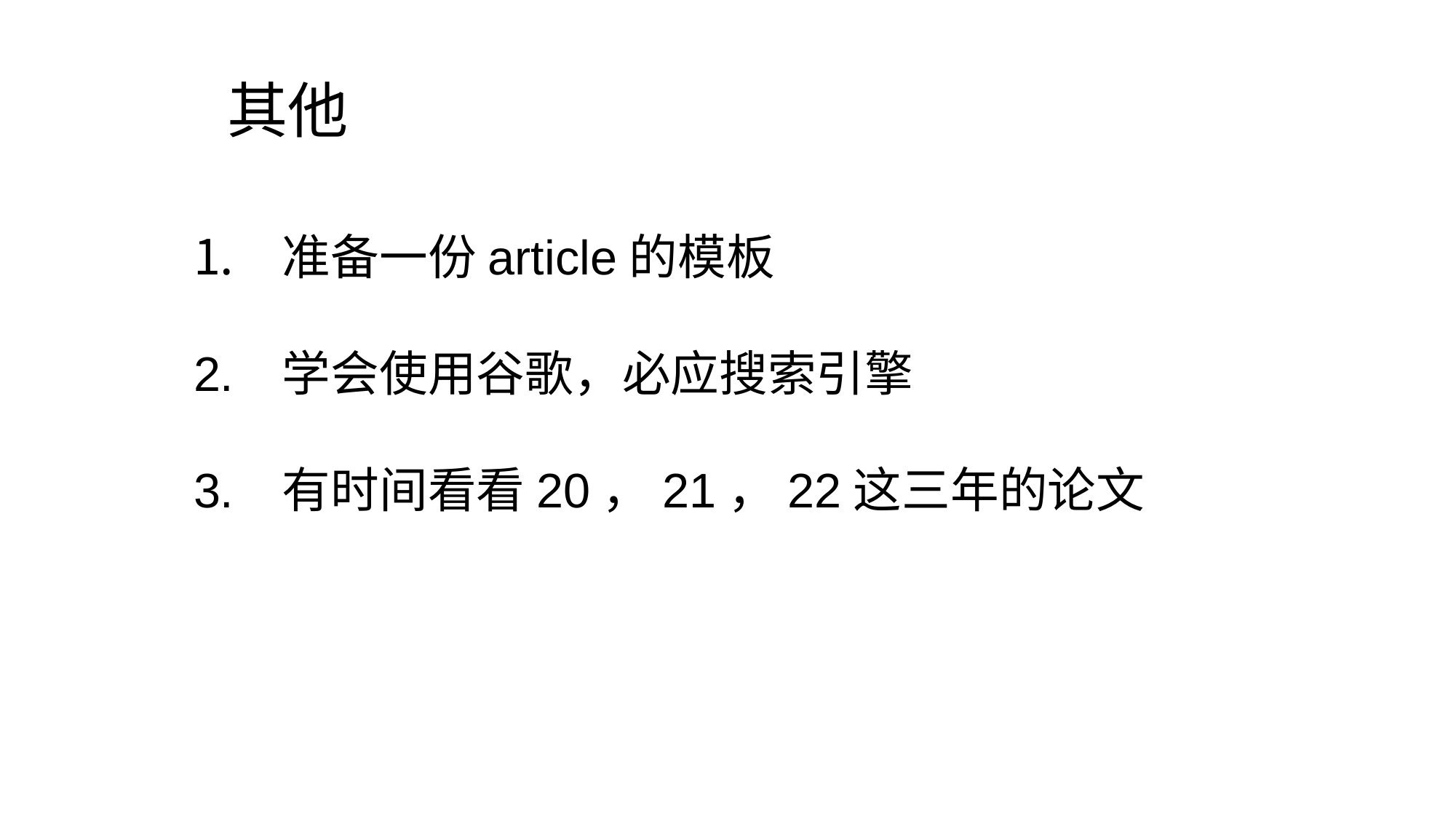

其他
准备一份article的模板

学会使用谷歌，必应搜索引擎

有时间看看20，21，22这三年的论文